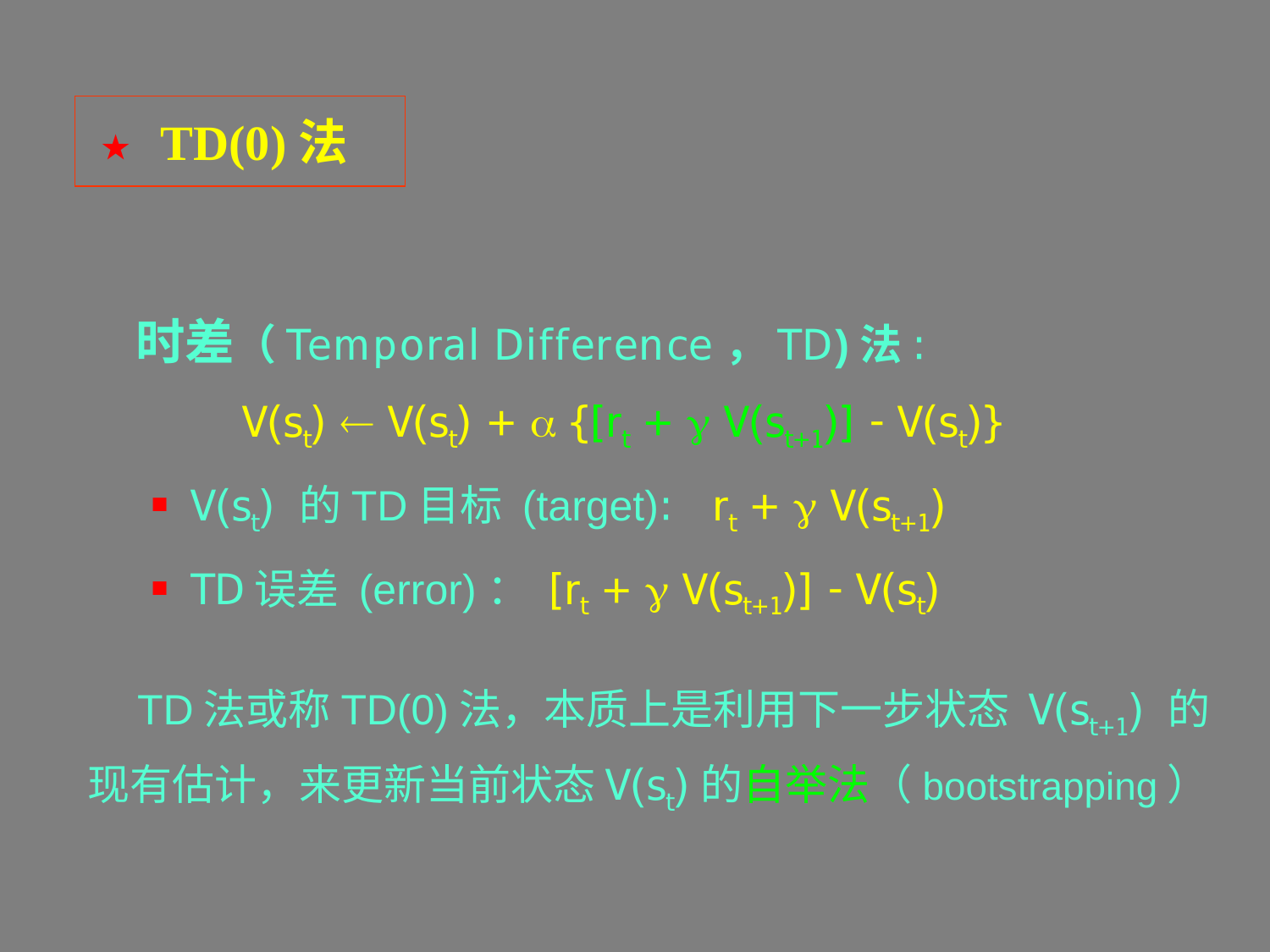

★ TD(0)法
    时差（Temporal Difference，TD)法:
       V(st) ← V(st) + α {[rt + γ V(st+1)] - V(st)}
V(st) 的TD目标 (target):   rt + γ V(st+1)
TD误差 (error)： [rt + γ V(st+1)] - V(st)

    TD法或称TD(0)法，本质上是利用下一步状态 V(st+1) 的 现有估计，来更新当前状态V(st)的自举法（bootstrapping）